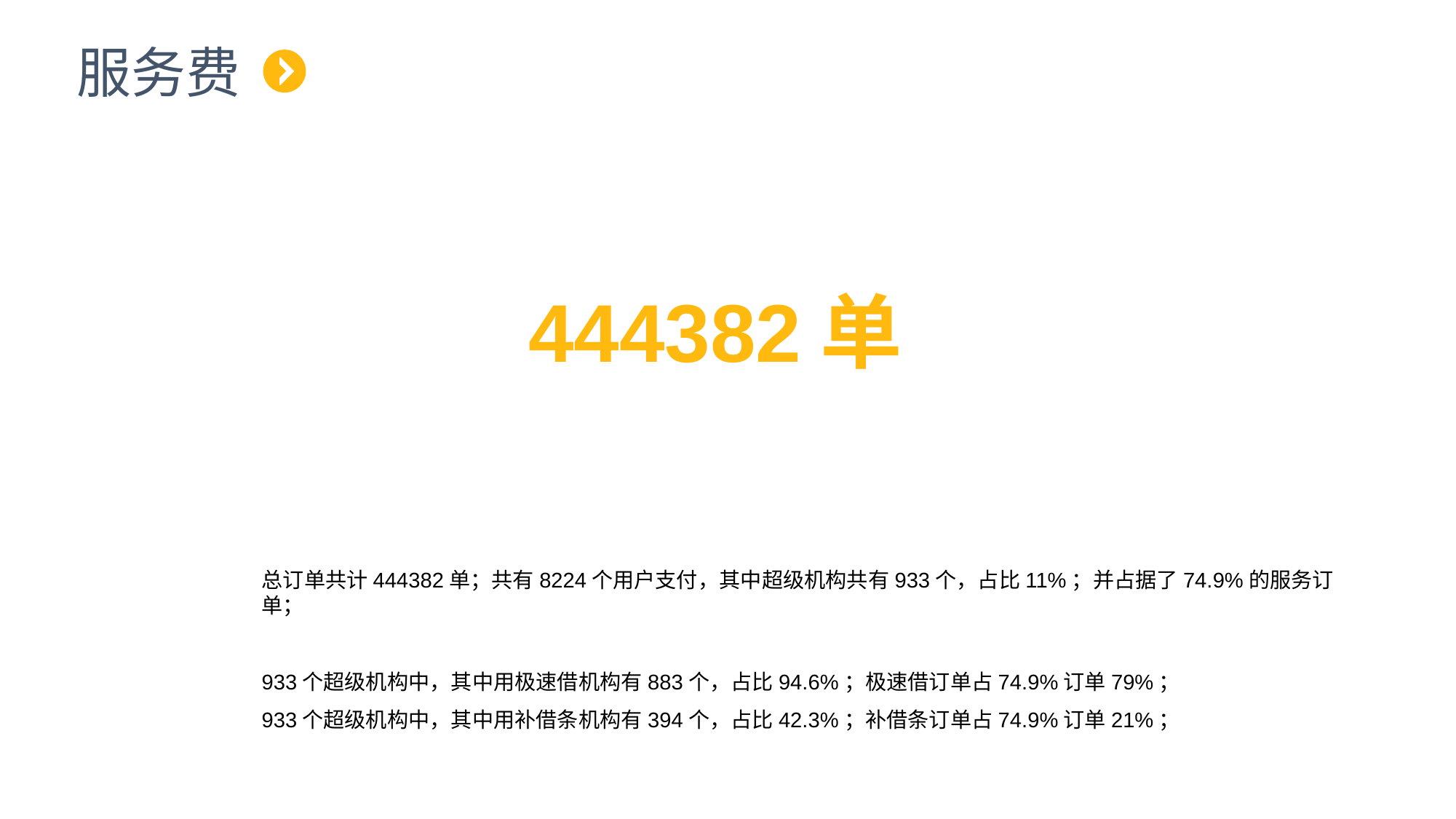

服务费

444382单
总订单共计444382单；共有8224个用户支付，其中超级机构共有933个，占比11%；并占据了74.9%的服务订单；

933个超级机构中，其中用极速借机构有883个，占比94.6%；极速借订单占74.9%订单79%；
933个超级机构中，其中用补借条机构有394个，占比42.3%；补借条订单占74.9%订单21%；